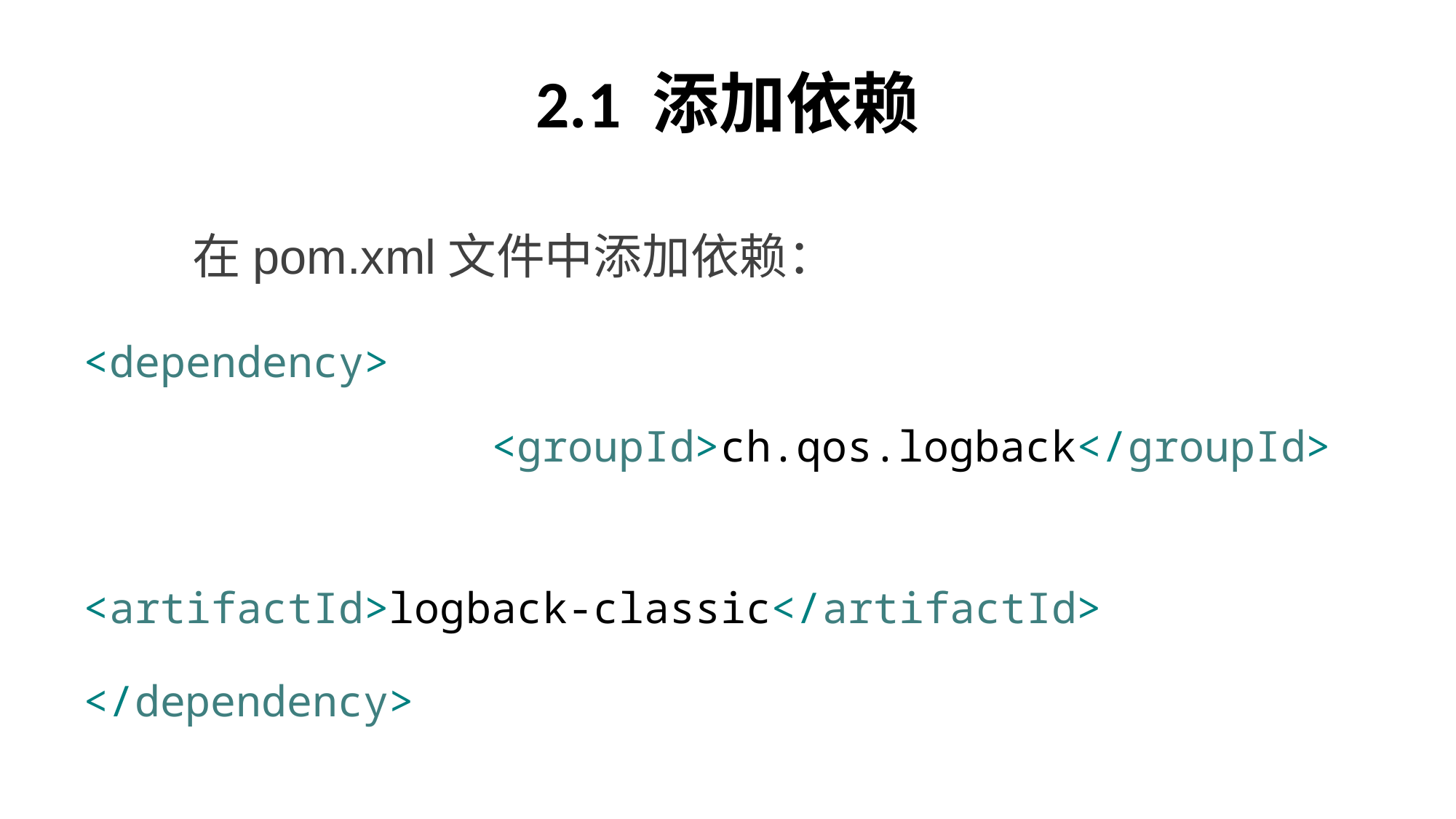

# 2.1 添加依赖
	在pom.xml文件中添加依赖：
<dependency>
                <groupId>ch.qos.logback</groupId>
                <artifactId>logback-classic</artifactId>
</dependency>